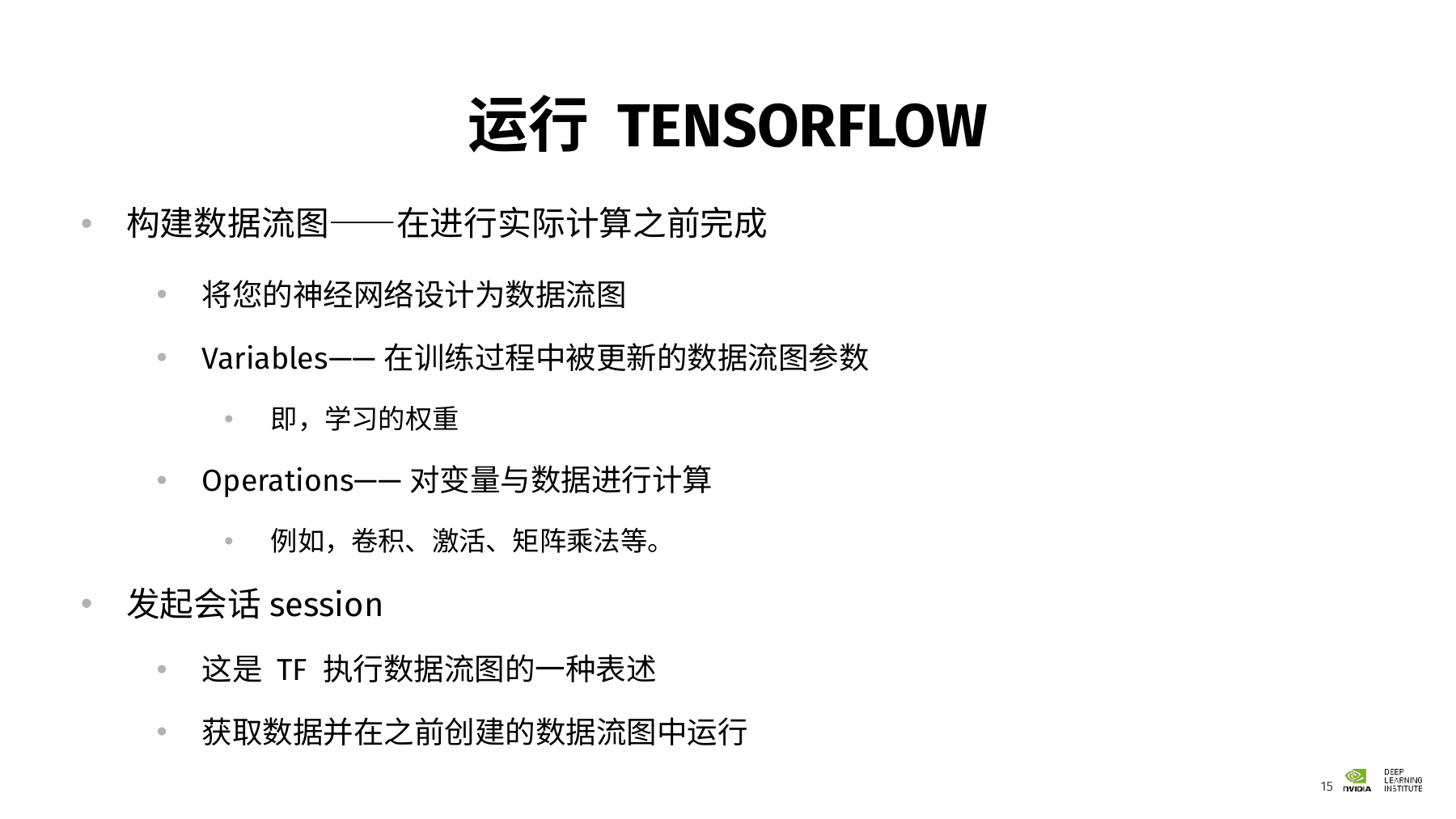

# 运行 TENSORFLOW
构建数据流图——在进行实际计算之前完成

将您的神经网络设计为数据流图
Variables——在训练过程中被更新的数据流图参数
即，学习的权重
Operations——对变量与数据进行计算
例如，卷积、激活、矩阵乘法等。
发起会话session
这是 TF 执行数据流图的一种表述
获取数据并在之前创建的数据流图中运行